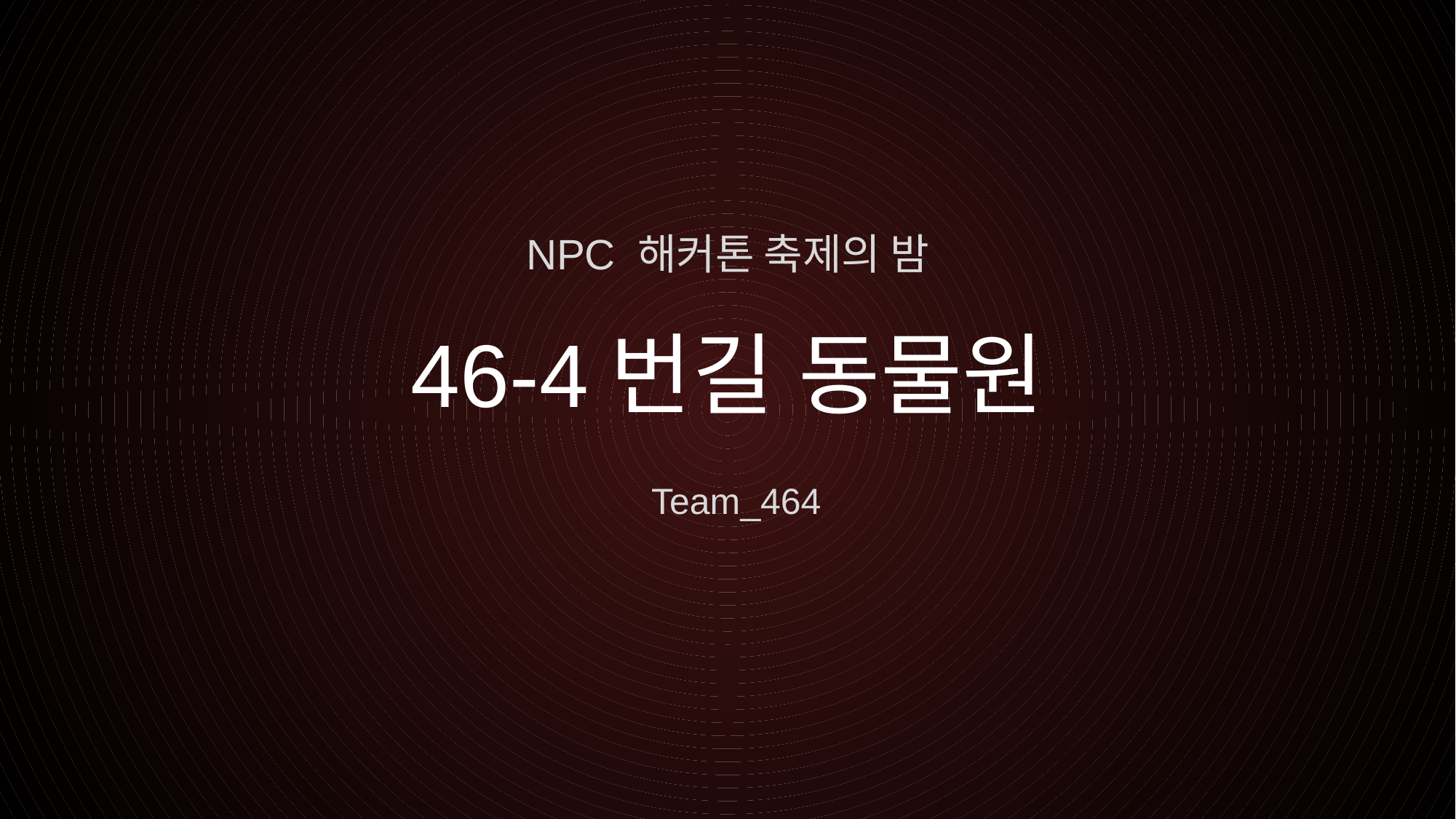

NPC 해커톤 축제의 밤
# 46-4번길 동물원
Team_464